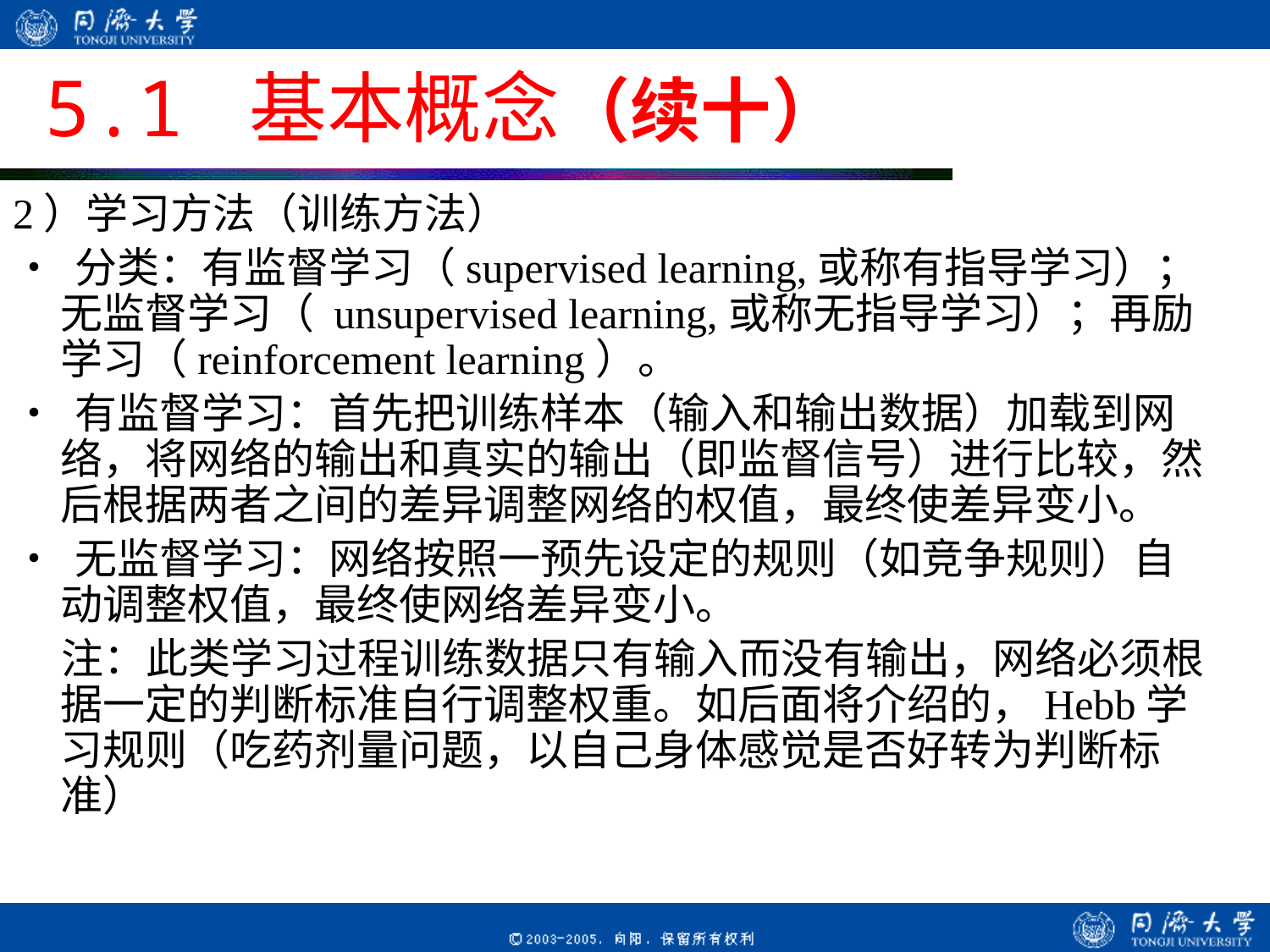

# 5.1 基本概念（续十）
2）学习方法（训练方法）
• 分类：有监督学习（supervised learning,或称有指导学习）；无监督学习（ unsupervised learning,或称无指导学习）；再励学习（reinforcement learning）。
• 有监督学习：首先把训练样本（输入和输出数据）加载到网络，将网络的输出和真实的输出（即监督信号）进行比较，然后根据两者之间的差异调整网络的权值，最终使差异变小。
• 无监督学习：网络按照一预先设定的规则（如竞争规则）自动调整权值，最终使网络差异变小。
    注：此类学习过程训练数据只有输入而没有输出，网络必须根据一定的判断标准自行调整权重。如后面将介绍的，Hebb学习规则（吃药剂量问题，以自己身体感觉是否好转为判断标准）